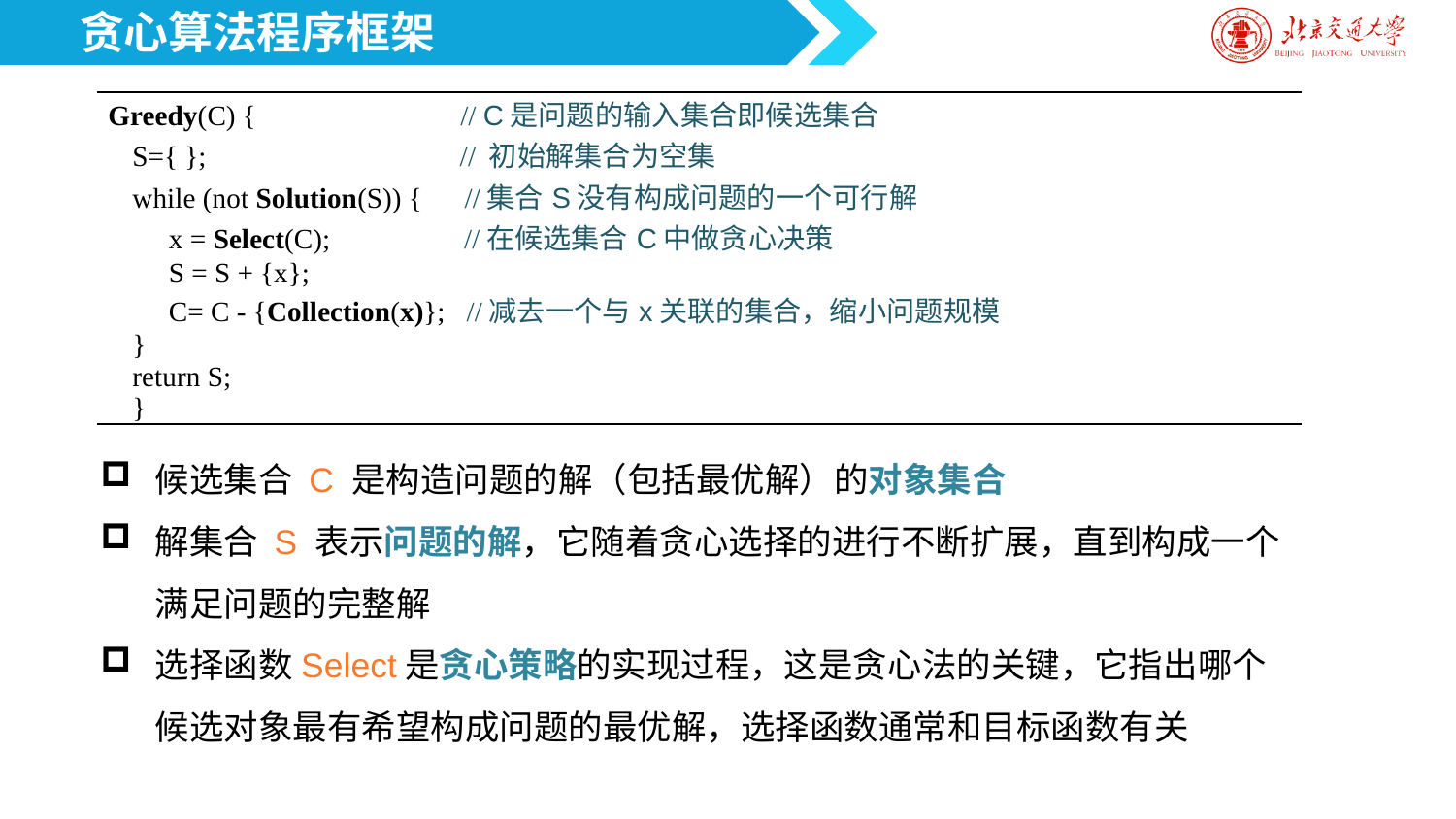

贪心算法程序框架
| Greedy(C) { // C是问题的输入集合即候选集合 S={ }; // 初始解集合为空集 while (not Solution(S)) { //集合S没有构成问题的一个可行解 x = Select(C); //在候选集合C中做贪心决策 S = S + {x}; C= C - {Collection(x)}; //减去一个与x关联的集合，缩小问题规模 } return S; } |
| --- |
候选集合 C 是构造问题的解（包括最优解）的对象集合
解集合 S 表示问题的解，它随着贪心选择的进行不断扩展，直到构成一个满足问题的完整解
选择函数Select是贪心策略的实现过程，这是贪心法的关键，它指出哪个候选对象最有希望构成问题的最优解，选择函数通常和目标函数有关